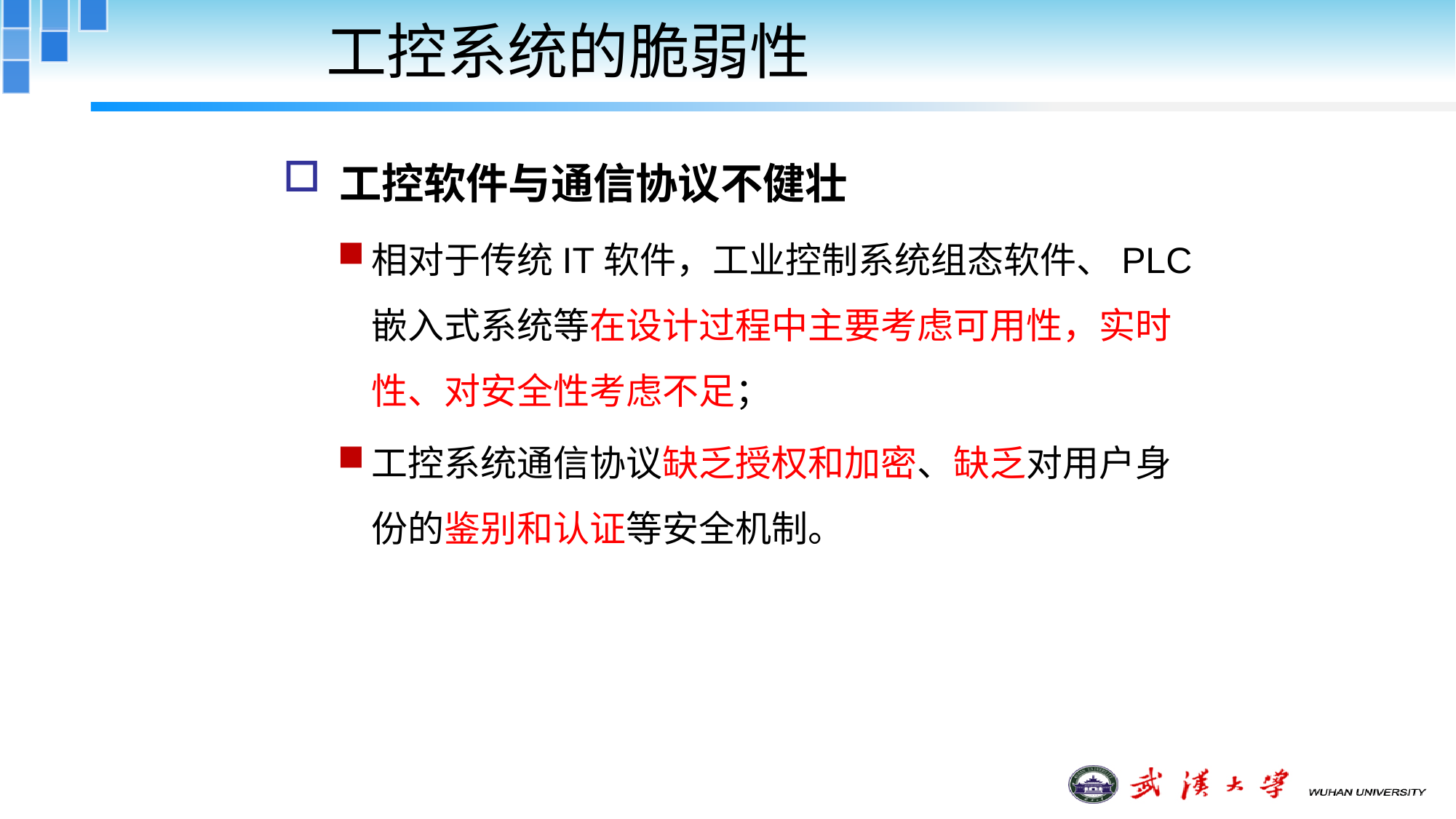

# 工控系统的脆弱性
工控软件与通信协议不健壮
相对于传统IT软件，工业控制系统组态软件、PLC嵌入式系统等在设计过程中主要考虑可用性，实时性、对安全性考虑不足；
工控系统通信协议缺乏授权和加密、缺乏对用户身份的鉴别和认证等安全机制。